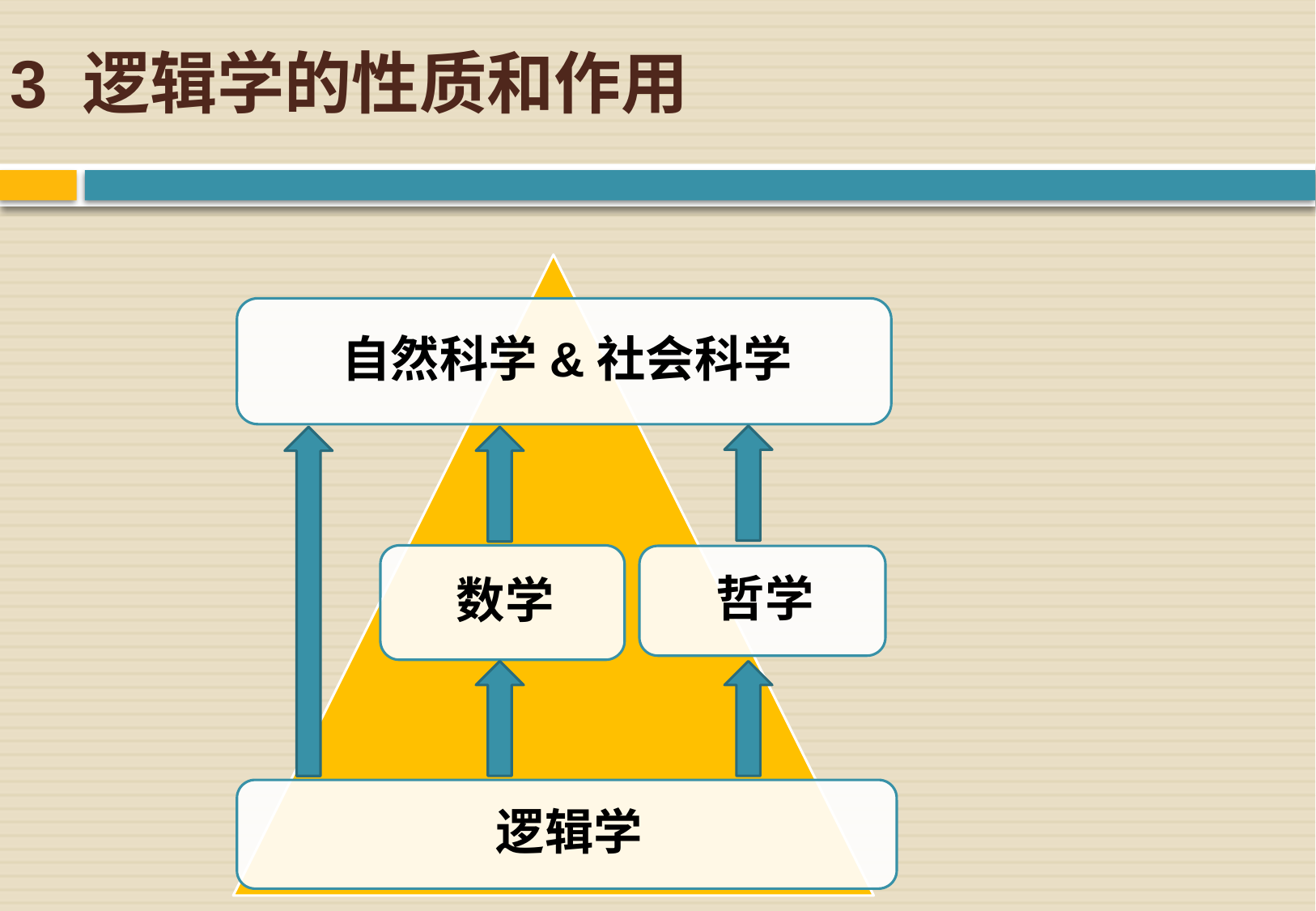

# 3 逻辑学的性质和作用
自然科学&社会科学
数学
逻辑学
哲学